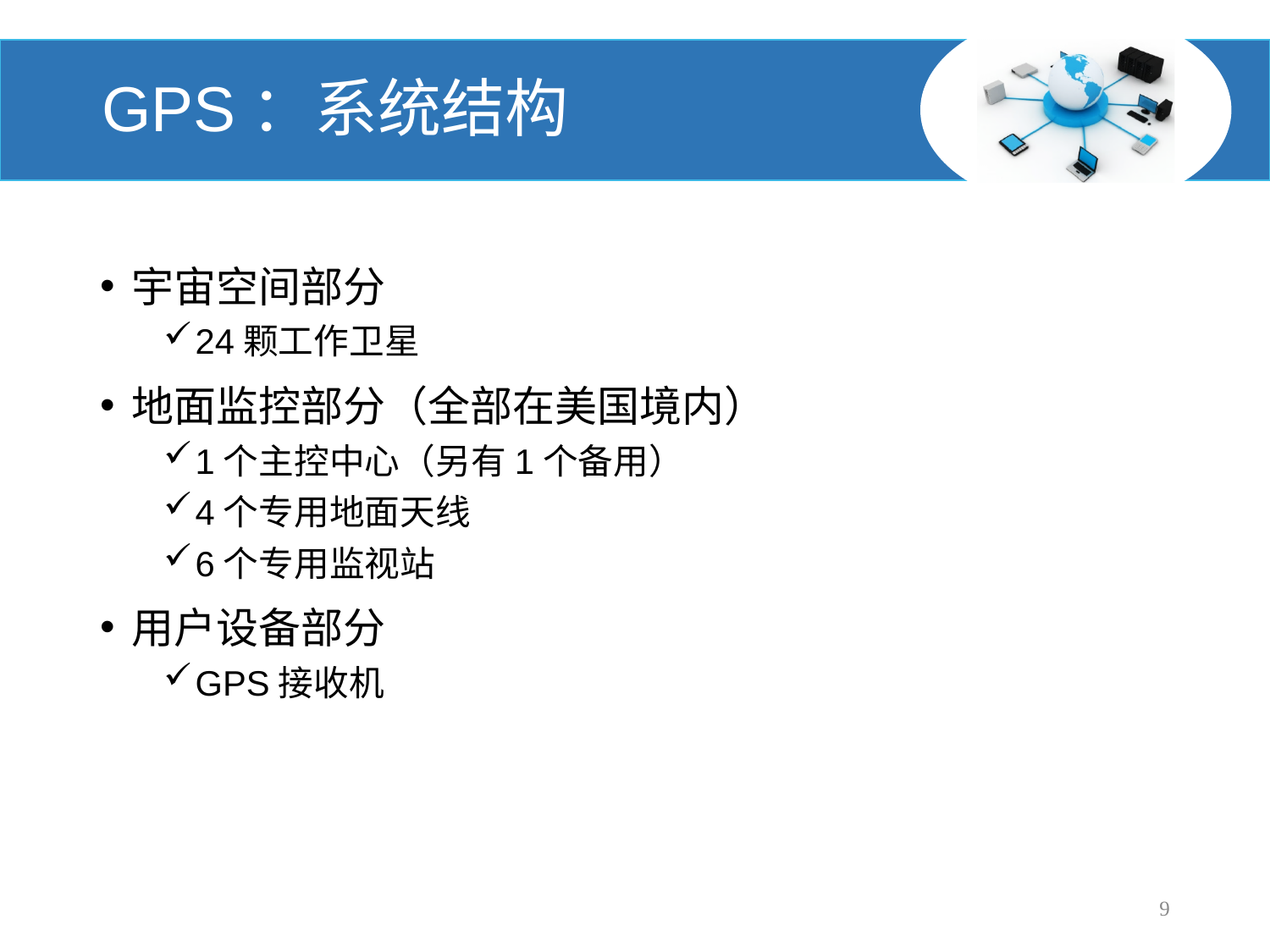

# GPS：系统结构
宇宙空间部分
24颗工作卫星
地面监控部分（全部在美国境内）
1个主控中心（另有1个备用）
4个专用地面天线
6个专用监视站
用户设备部分
GPS接收机

9